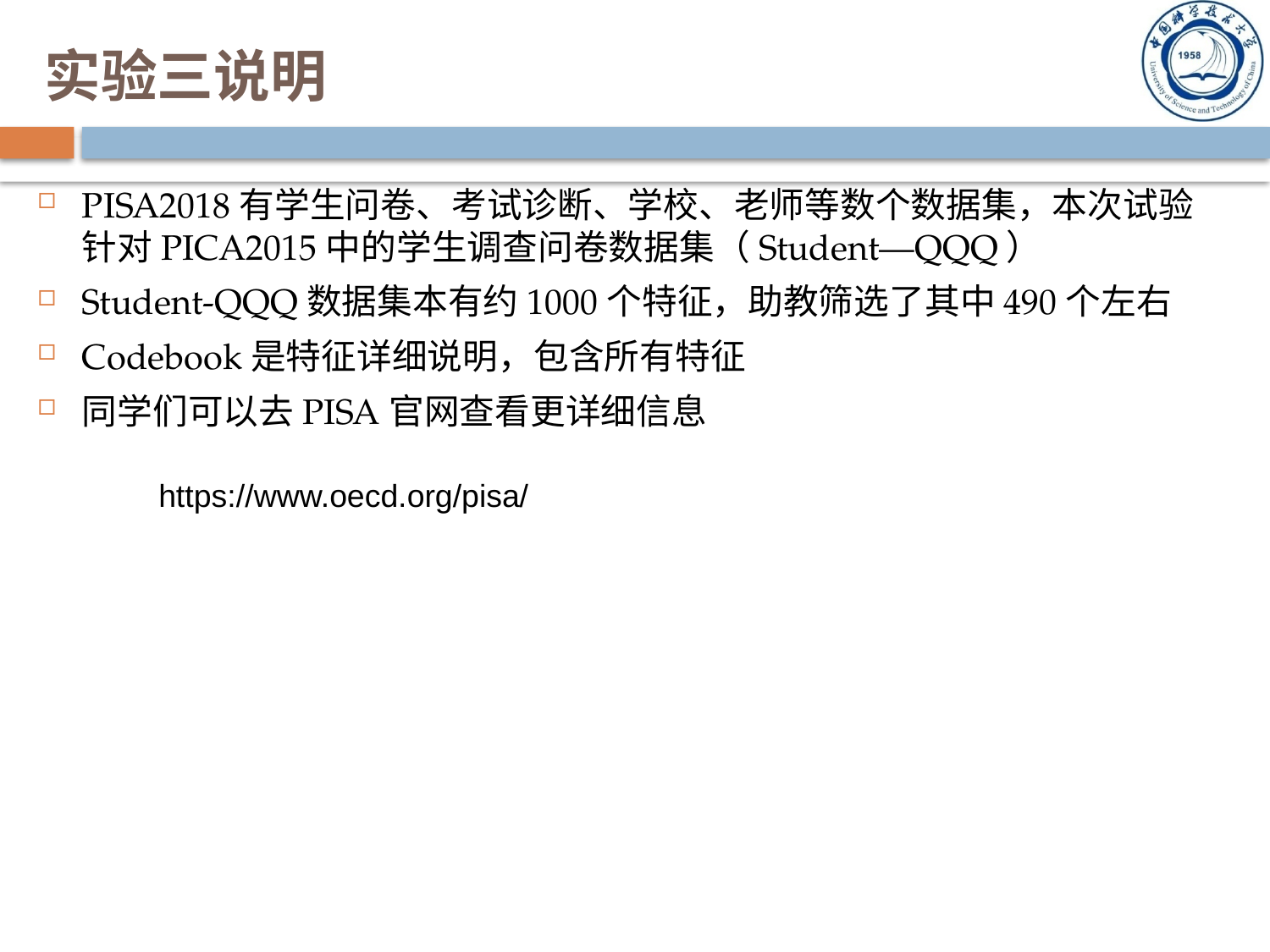

# 实验三说明
PISA2018有学生问卷、考试诊断、学校、老师等数个数据集，本次试验针对PICA2015中的学生调查问卷数据集（Student—QQQ）
Student-QQQ数据集本有约1000个特征，助教筛选了其中490个左右
Codebook是特征详细说明，包含所有特征
同学们可以去PISA官网查看更详细信息

https://www.oecd.org/pisa/